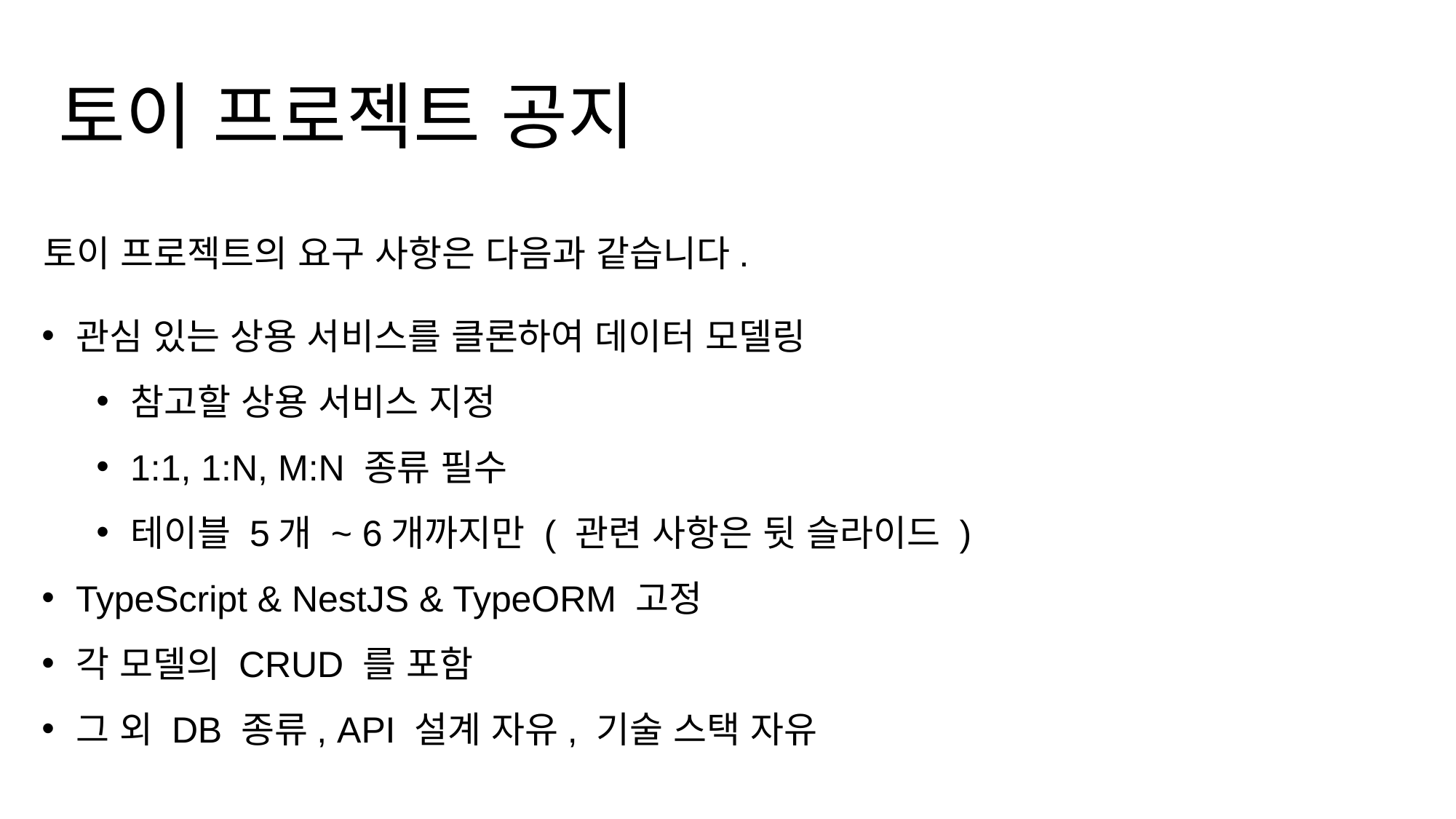

토이 프로젝트 공지
토이 프로젝트의 요구 사항은 다음과 같습니다.
관심 있는 상용 서비스를 클론하여 데이터 모델링
참고할 상용 서비스 지정
1:1, 1:N, M:N 종류 필수
테이블 5개 ~ 6개까지만 ( 관련 사항은 뒷 슬라이드 )
TypeScript & NestJS & TypeORM 고정
각 모델의 CRUD 를 포함
그 외 DB 종류, API 설계 자유, 기술 스택 자유